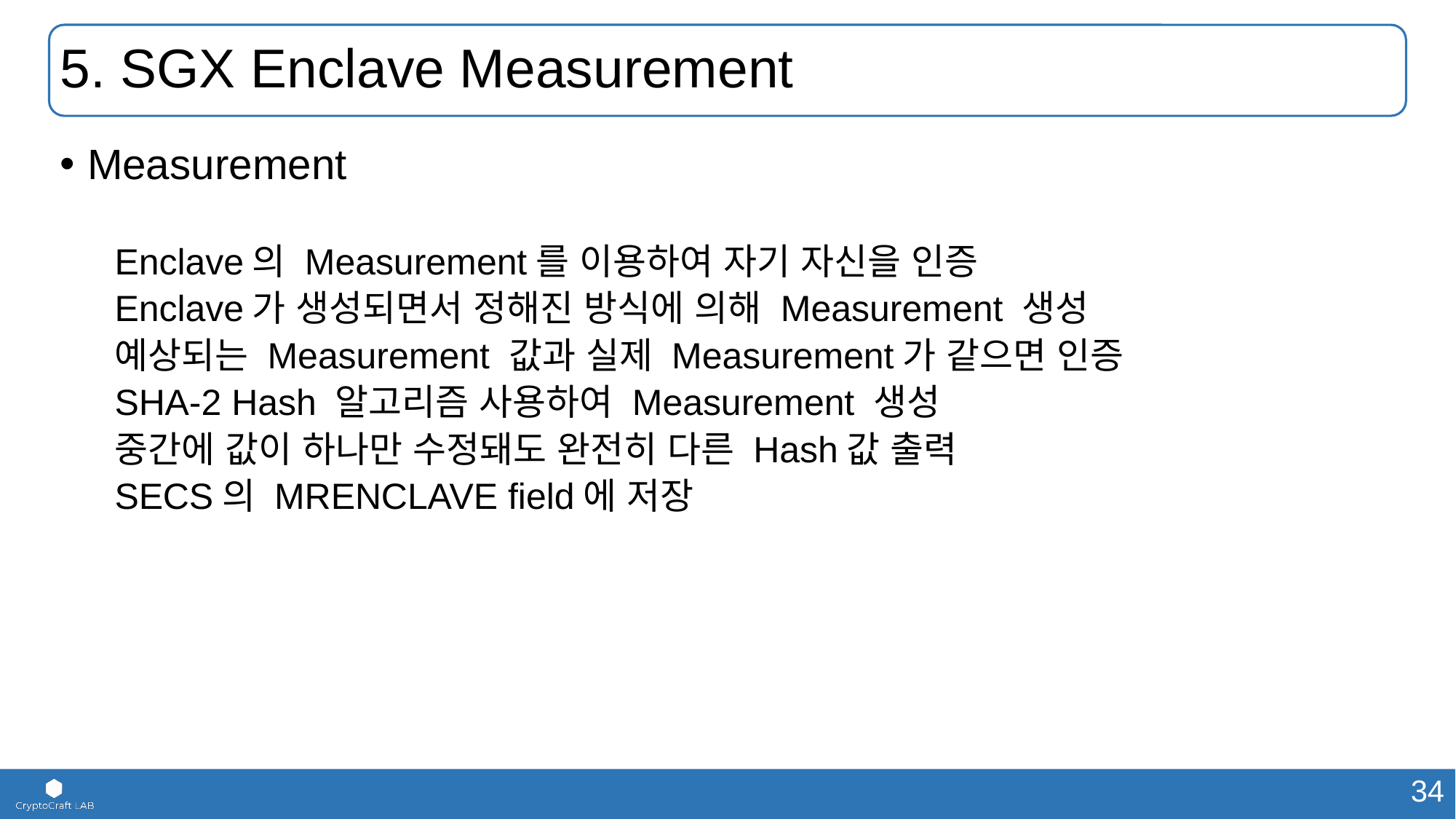

# 5. SGX Enclave Measurement
Measurement

Enclave의 Measurement를 이용하여 자기 자신을 인증
Enclave가 생성되면서 정해진 방식에 의해 Measurement 생성
예상되는 Measurement 값과 실제 Measurement가 같으면 인증
SHA-2 Hash 알고리즘 사용하여 Measurement 생성
중간에 값이 하나만 수정돼도 완전히 다른 Hash값 출력
SECS의 MRENCLAVE field에 저장